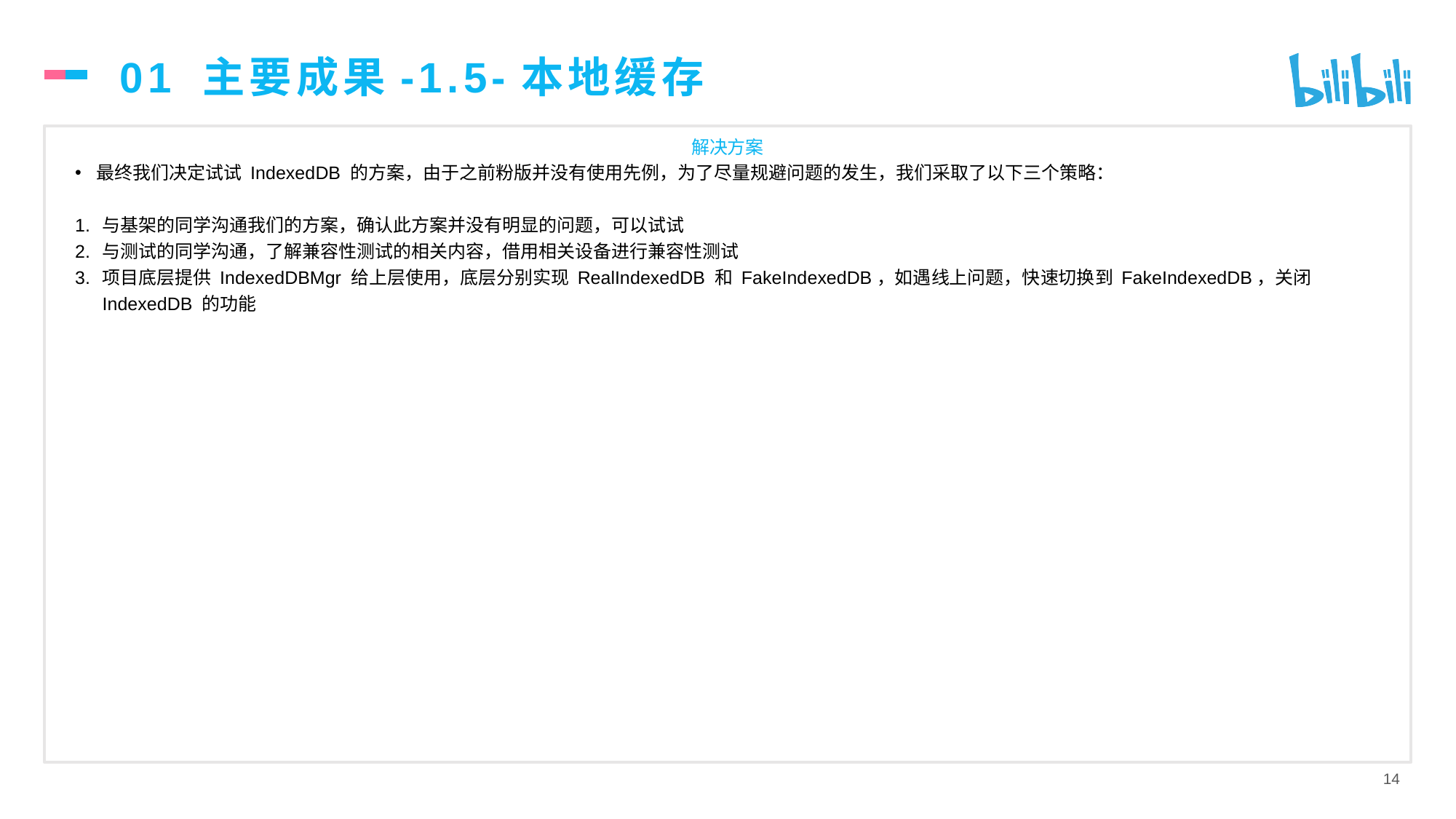

# 01 主要成果-1.5-本地缓存

解决方案
最终我们决定试试 IndexedDB 的方案，由于之前粉版并没有使用先例，为了尽量规避问题的发生，我们采取了以下三个策略：

与基架的同学沟通我们的方案，确认此方案并没有明显的问题，可以试试
与测试的同学沟通，了解兼容性测试的相关内容，借用相关设备进行兼容性测试
项目底层提供 IndexedDBMgr 给上层使用，底层分别实现 RealIndexedDB 和 FakeIndexedDB，如遇线上问题，快速切换到 FakeIndexedDB，关闭 IndexedDB 的功能